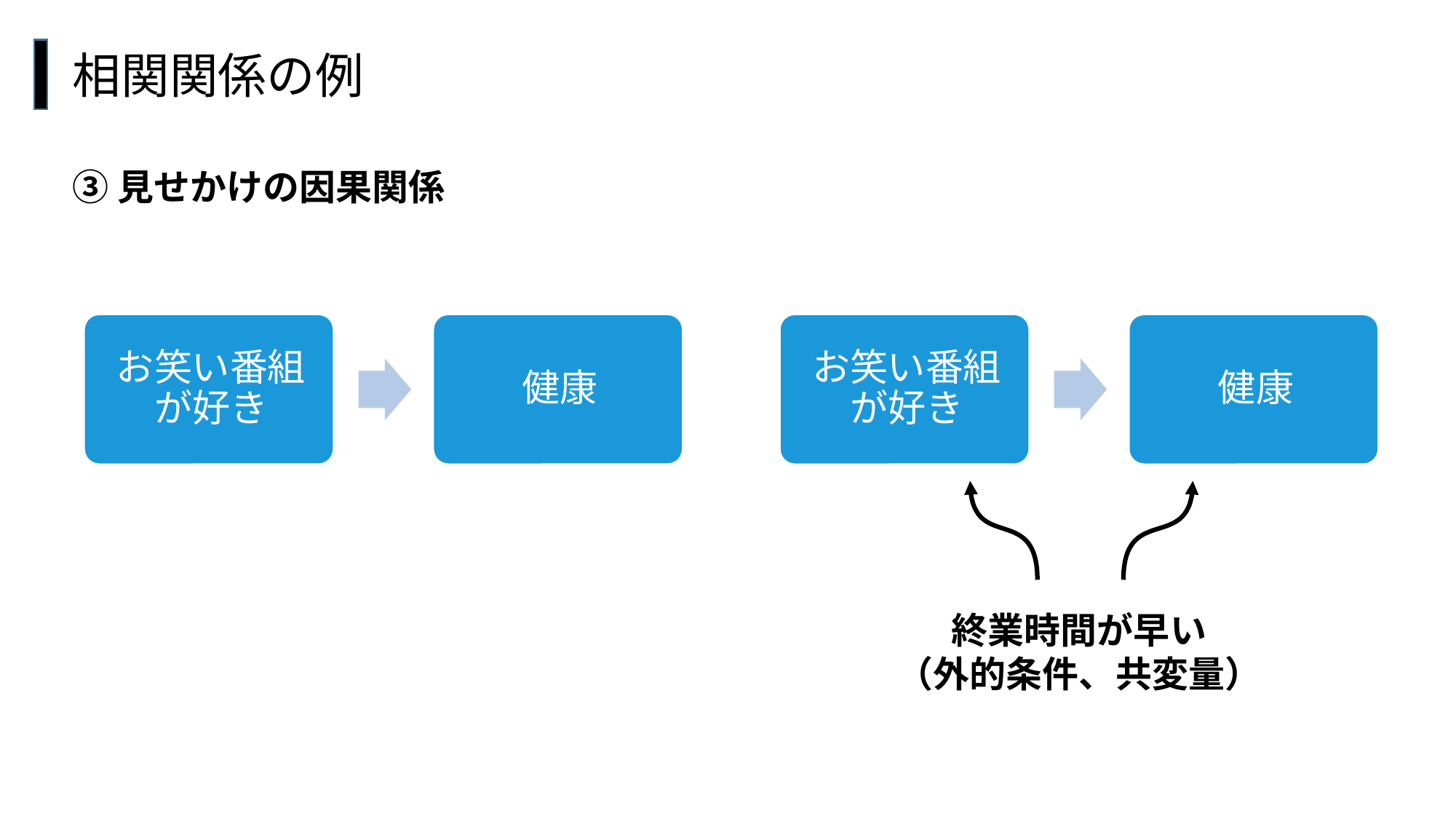

相関関係の例
#
③見せかけの因果関係
お笑い番組が好き

健康
お笑い番組が好き

健康

終業時間が早い
（外的条件、共変量）